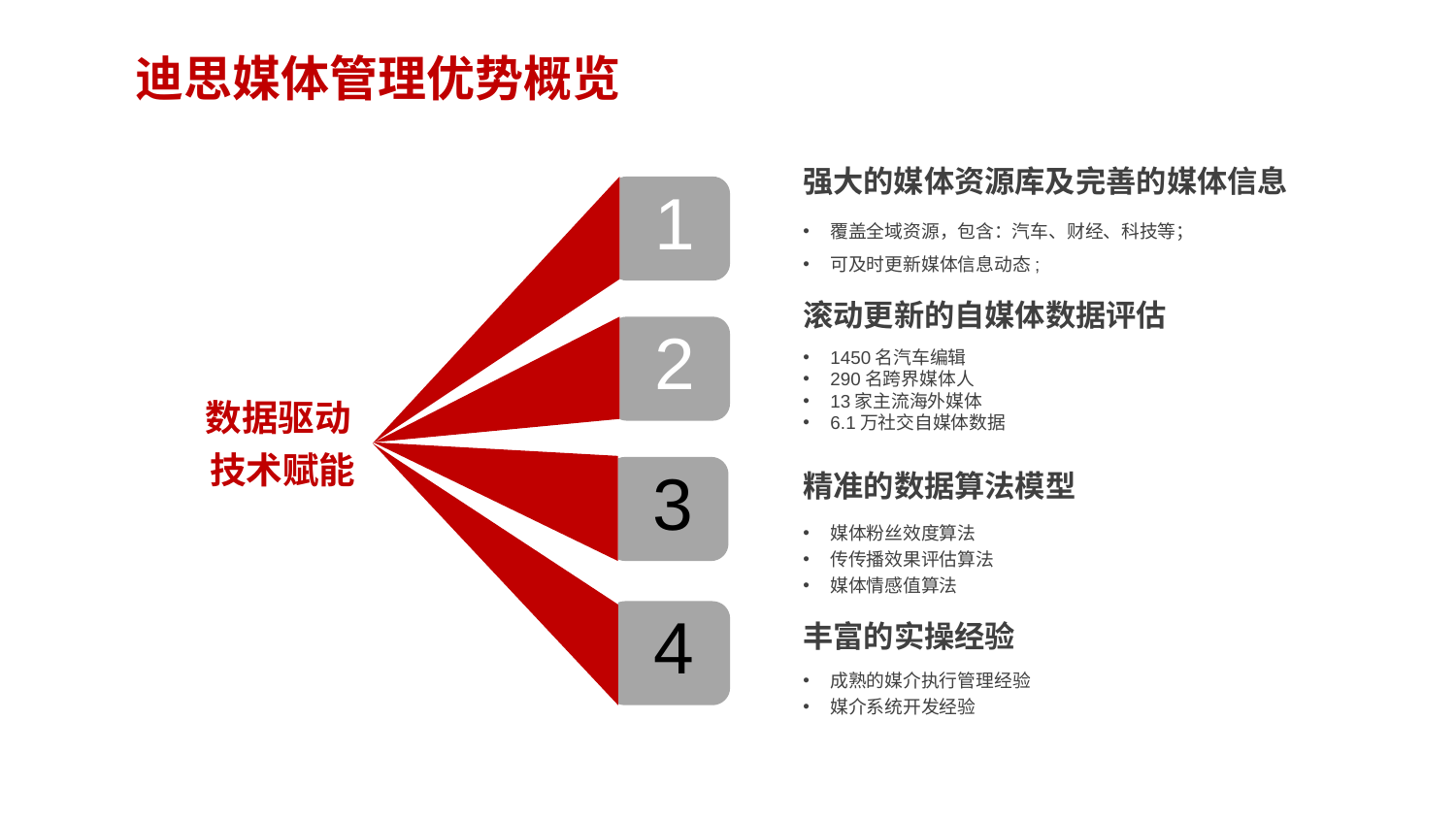

# 迪思媒体管理优势概览
强大的媒体资源库及完善的媒体信息
1

2

3
4
覆盖全域资源，包含：汽车、财经、科技等；
可及时更新媒体信息动态;
滚动更新的自媒体数据评估
1450名汽车编辑
290名跨界媒体人
13家主流海外媒体
6.1万社交自媒体数据
数据驱动
技术赋能
精准的数据算法模型
媒体粉丝效度算法
传传播效果评估算法
媒体情感值算法
丰富的实操经验
成熟的媒介执行管理经验
媒介系统开发经验